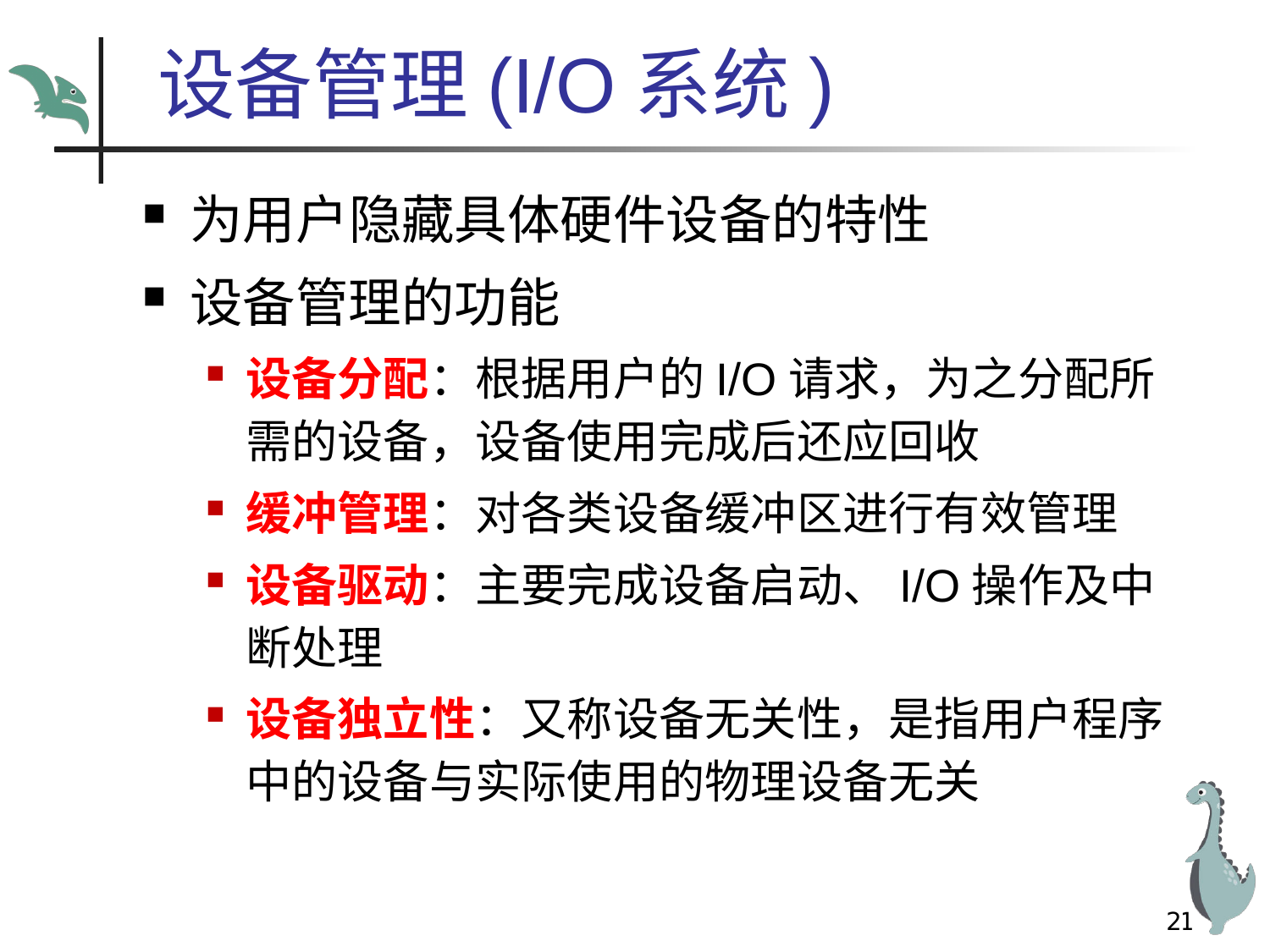

# 设备管理(I/O系统)
为用户隐藏具体硬件设备的特性
设备管理的功能
设备分配：根据用户的I/O请求，为之分配所需的设备，设备使用完成后还应回收
缓冲管理：对各类设备缓冲区进行有效管理
设备驱动：主要完成设备启动、I/O操作及中断处理
设备独立性：又称设备无关性，是指用户程序中的设备与实际使用的物理设备无关

21